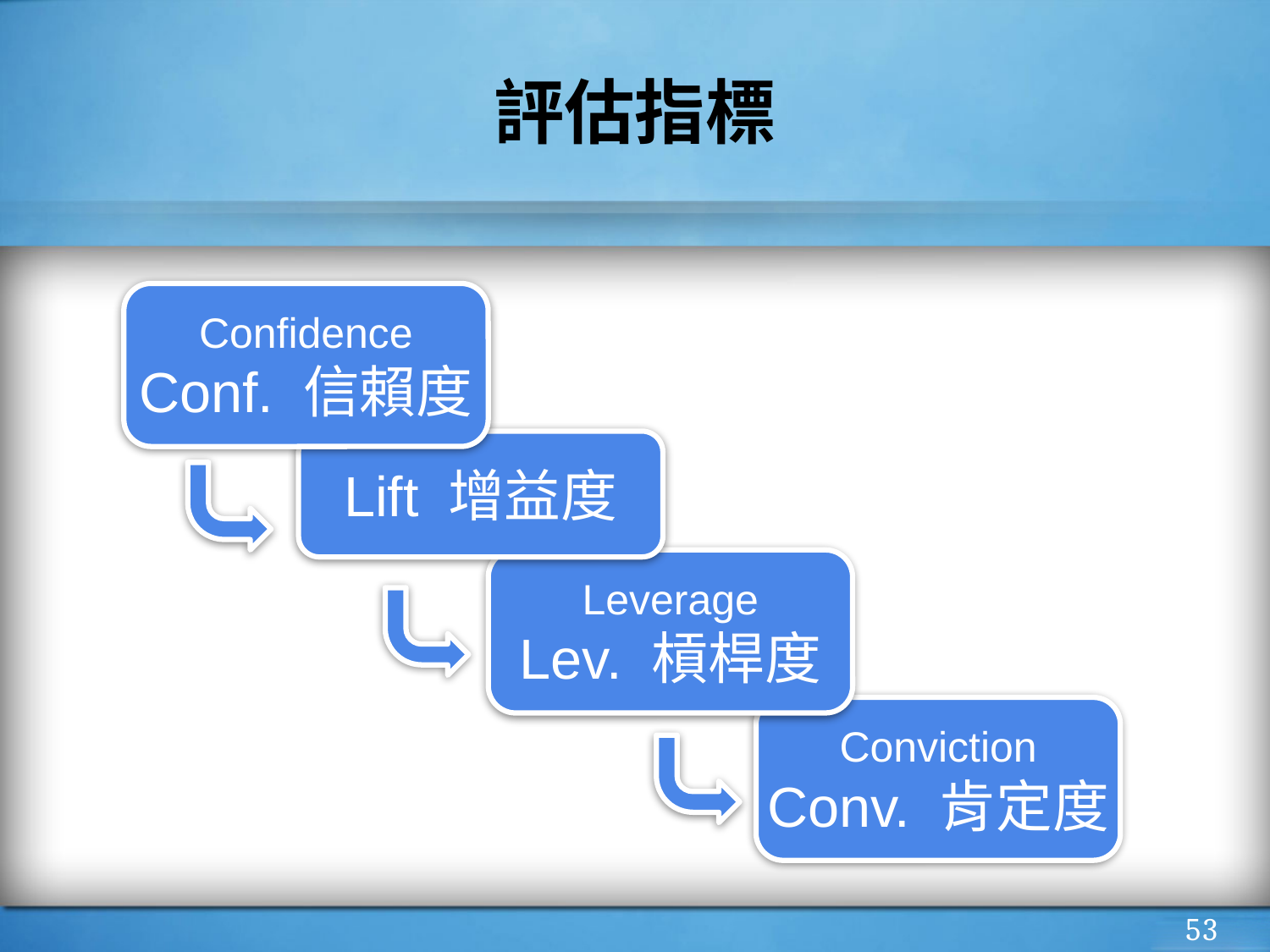

# 評估指標

Confidence
Conf. 信賴度
Lift 增益度

Leverage
Lev. 槓桿度

Conviction
Conv. 肯定度

53